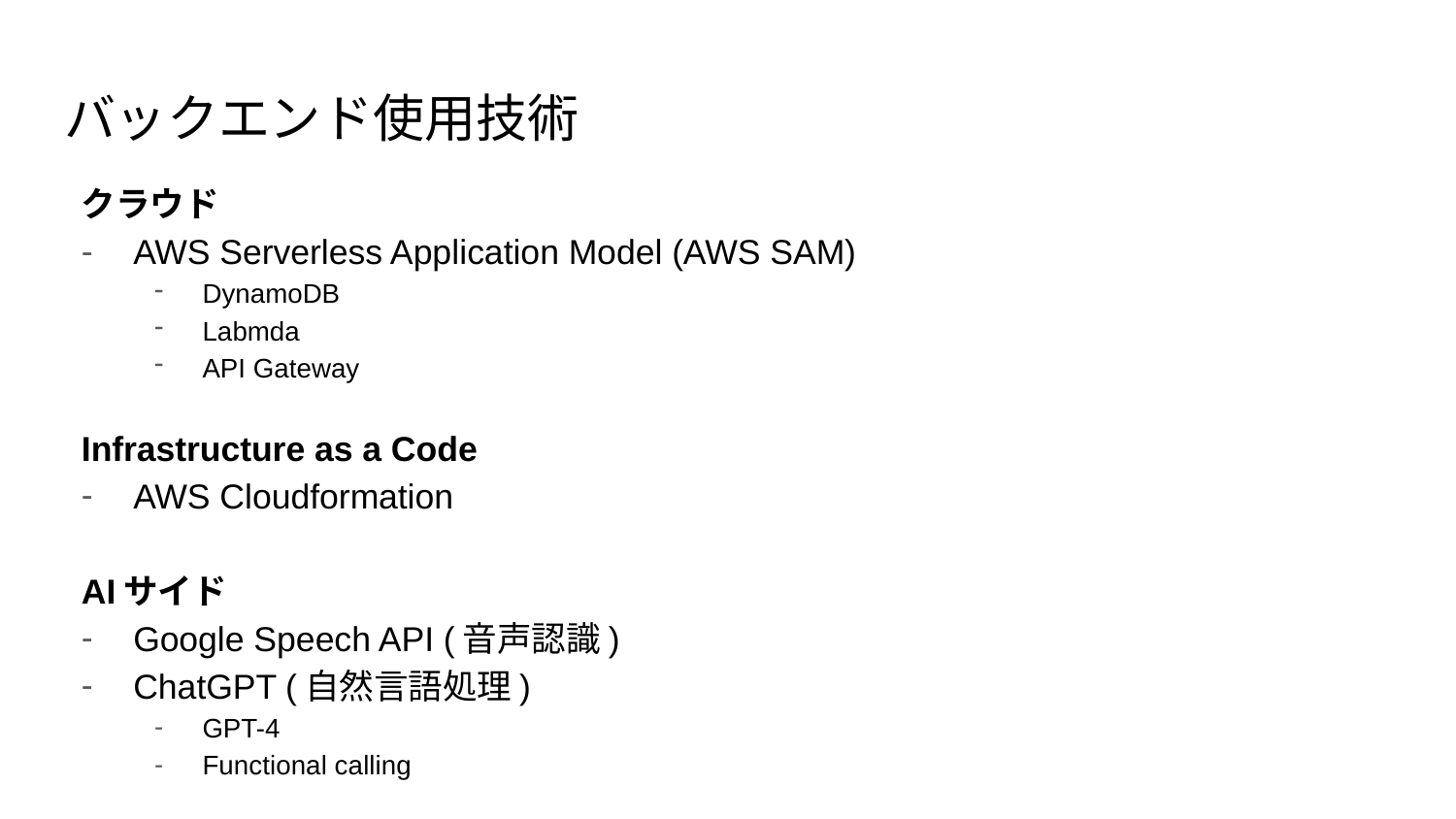

# バックエンド使用技術
クラウド
AWS Serverless Application Model (AWS SAM)
DynamoDB
Labmda
API Gateway

Infrastructure as a Code
AWS Cloudformation

AIサイド
Google Speech API (音声認識)
ChatGPT (自然言語処理)
GPT-4
Functional calling